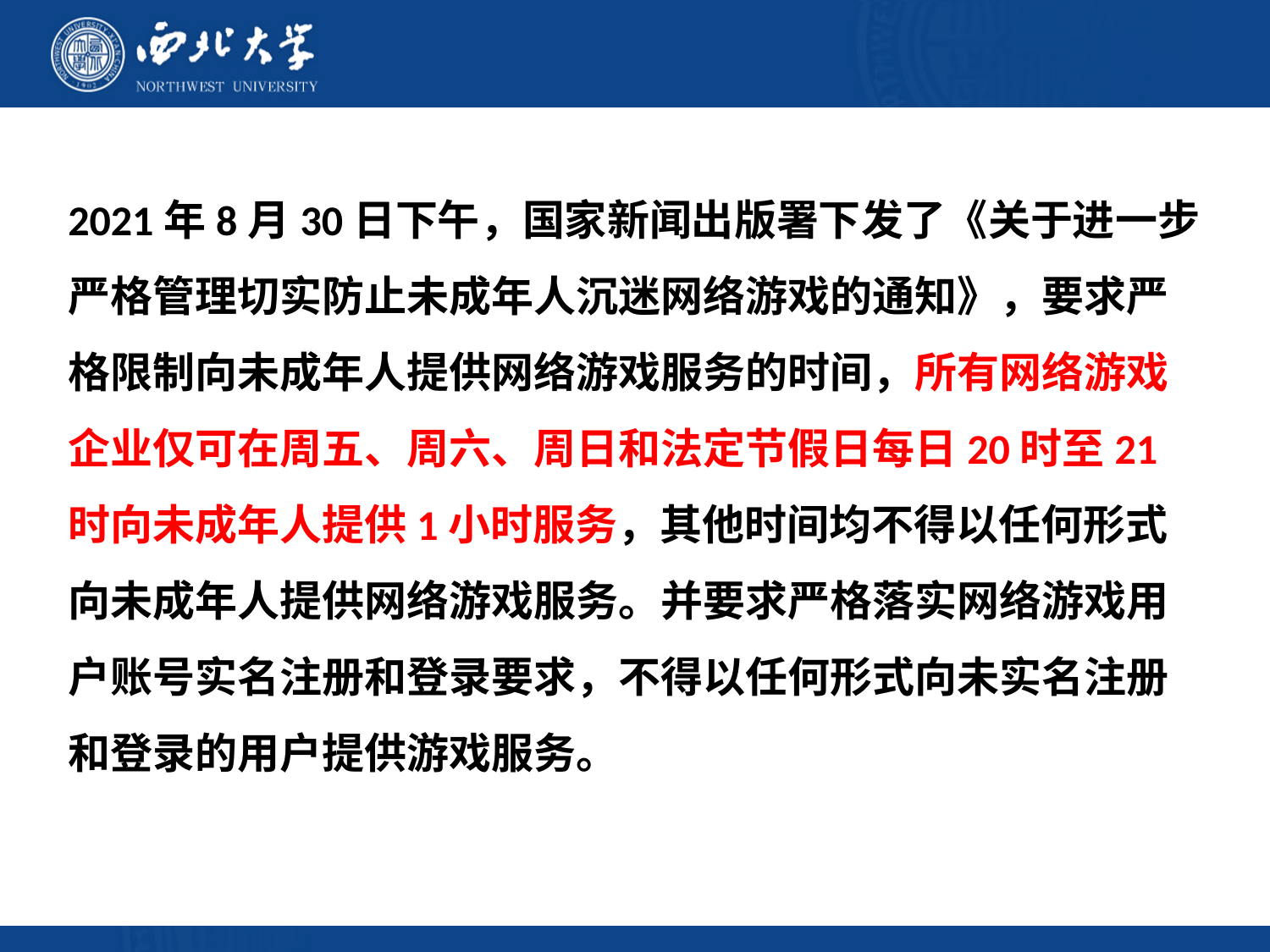

2021年8月30日下午，国家新闻出版署下发了《关于进一步严格管理切实防止未成年人沉迷网络游戏的通知》，要求严格限制向未成年人提供网络游戏服务的时间，所有网络游戏企业仅可在周五、周六、周日和法定节假日每日20时至21时向未成年人提供1小时服务，其他时间均不得以任何形式向未成年人提供网络游戏服务。并要求严格落实网络游戏用户账号实名注册和登录要求，不得以任何形式向未实名注册和登录的用户提供游戏服务。